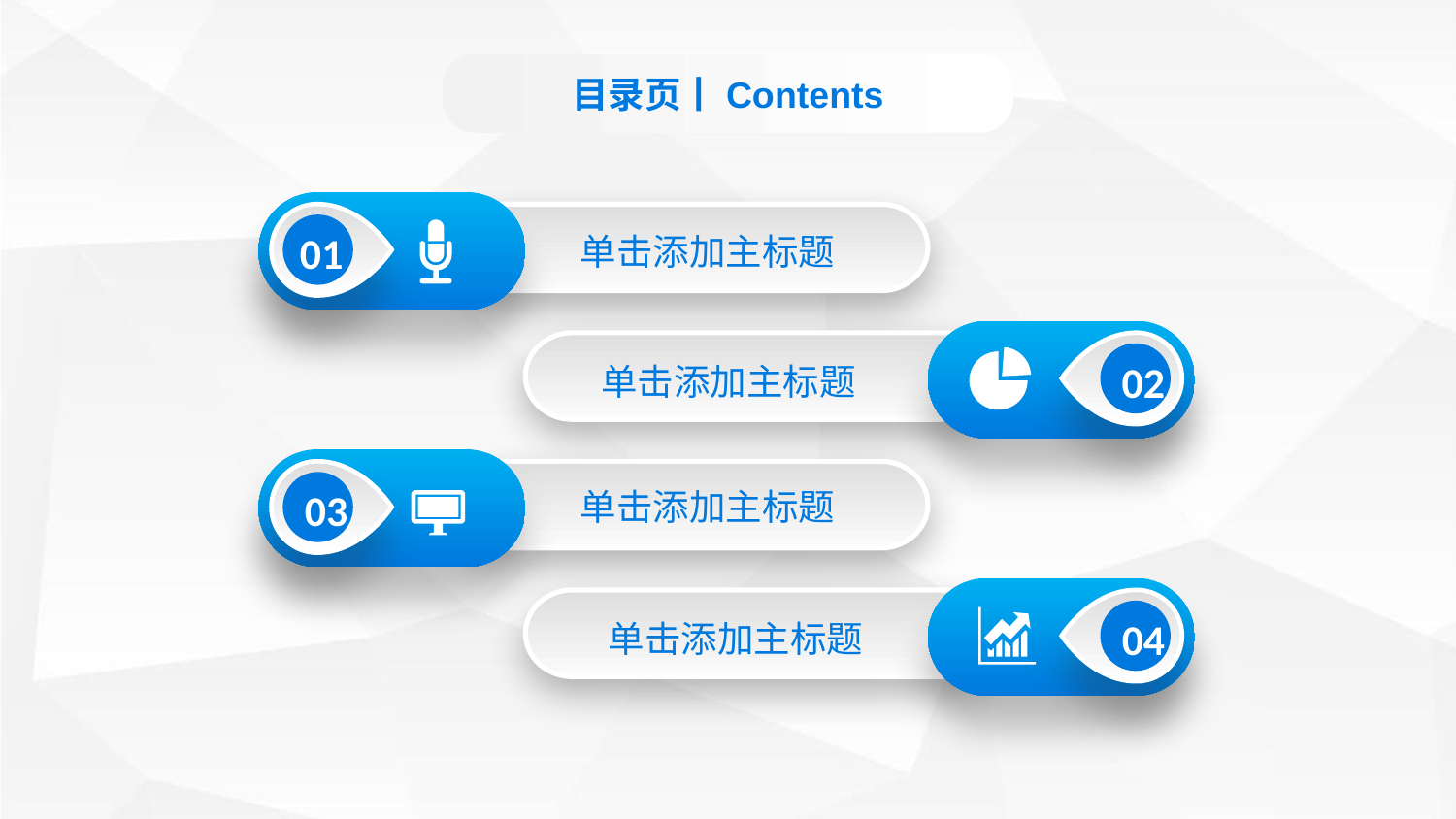

目录页丨Contents

01

单击添加主标题

02

单击添加主标题

03

单击添加主标题

04

单击添加主标题